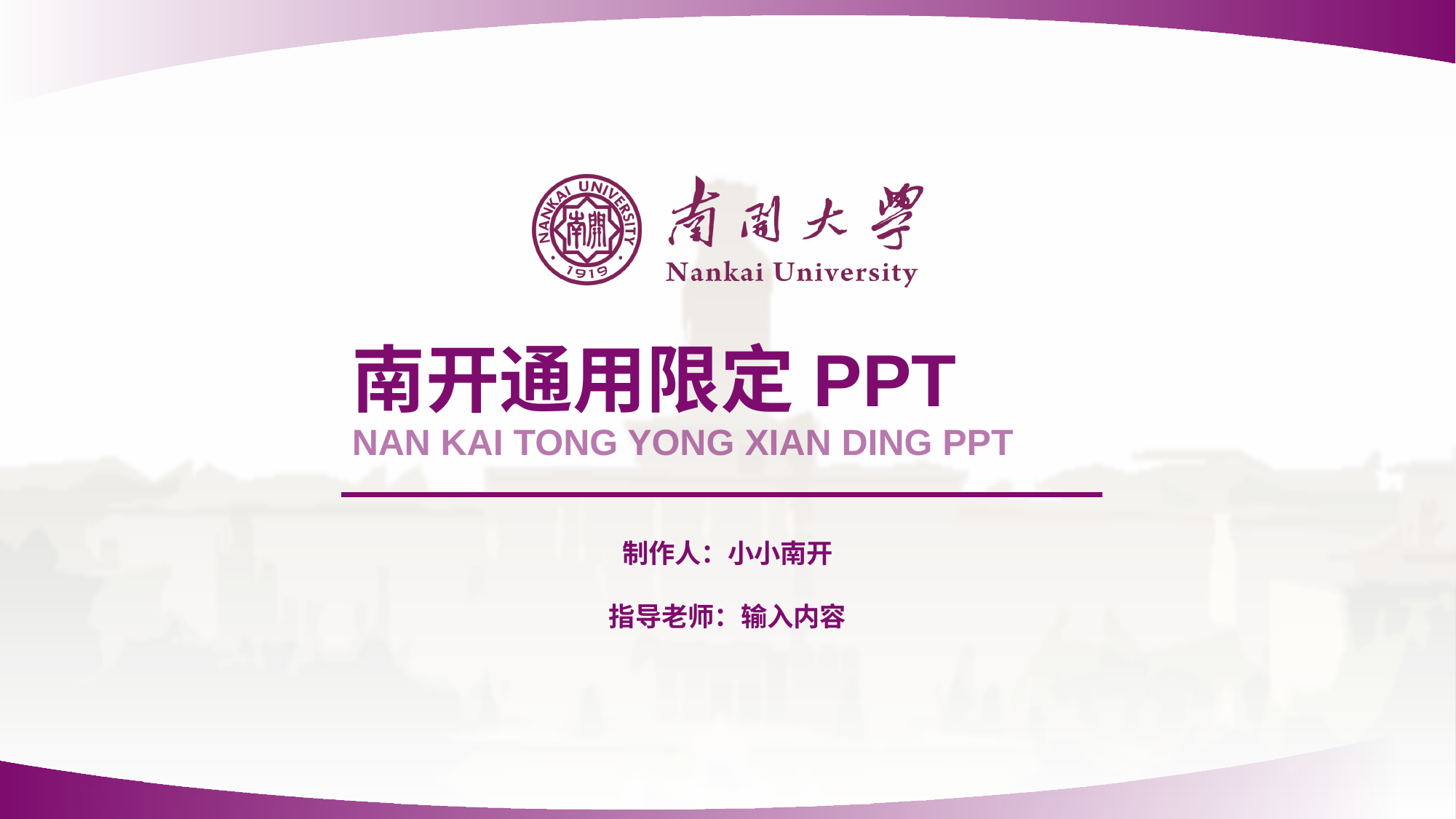

南开通用限定PPT
NAN KAI TONG YONG XIAN DING PPT
制作人：小小南开
指导老师：输入内容